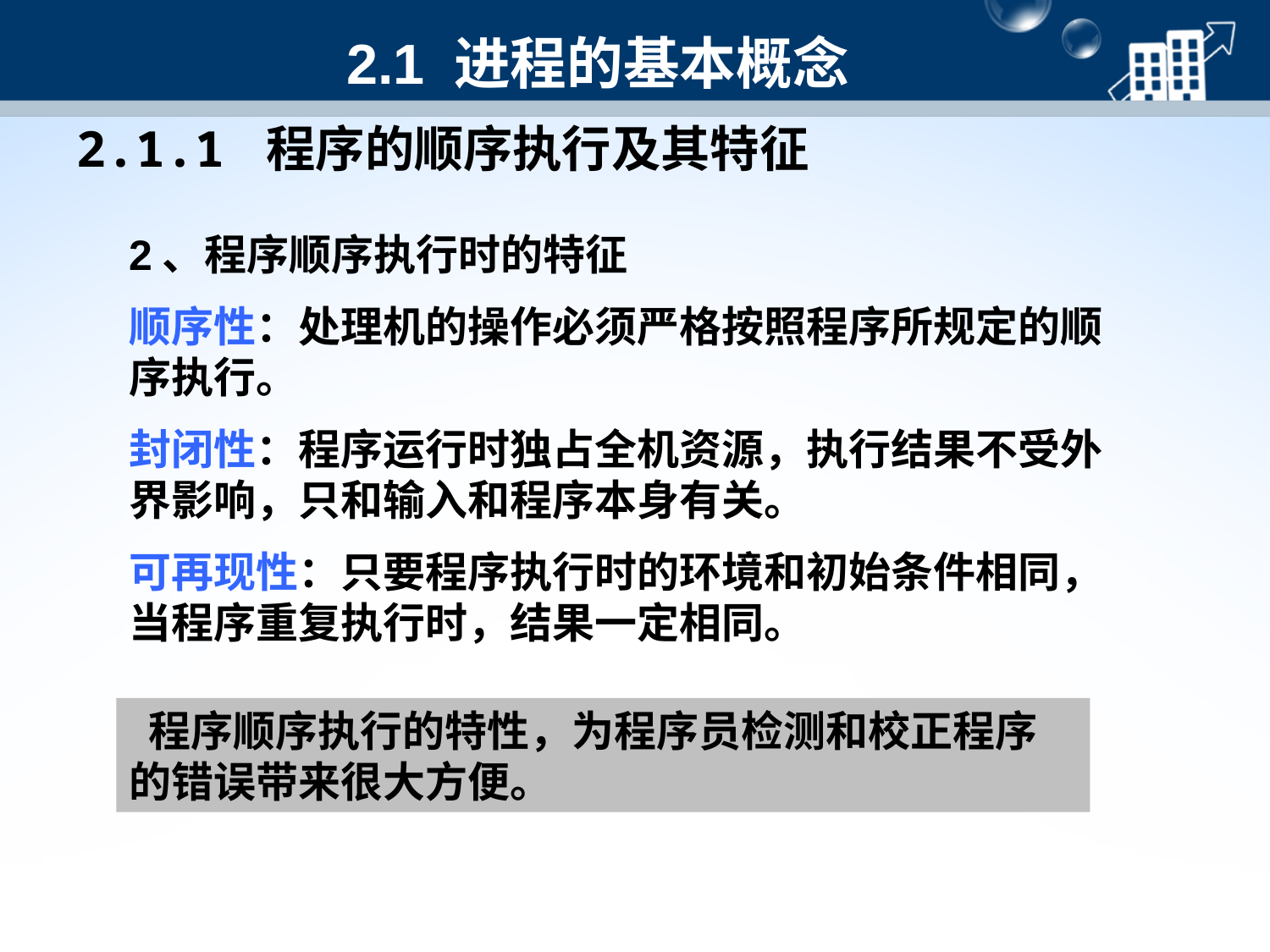

# 2.1 进程的基本概念
2.1.1 程序的顺序执行及其特征
2、程序顺序执行时的特征
顺序性：处理机的操作必须严格按照程序所规定的顺序执行。
封闭性：程序运行时独占全机资源，执行结果不受外界影响，只和输入和程序本身有关。
可再现性：只要程序执行时的环境和初始条件相同，当程序重复执行时，结果一定相同。

 程序顺序执行的特性，为程序员检测和校正程序的错误带来很大方便。